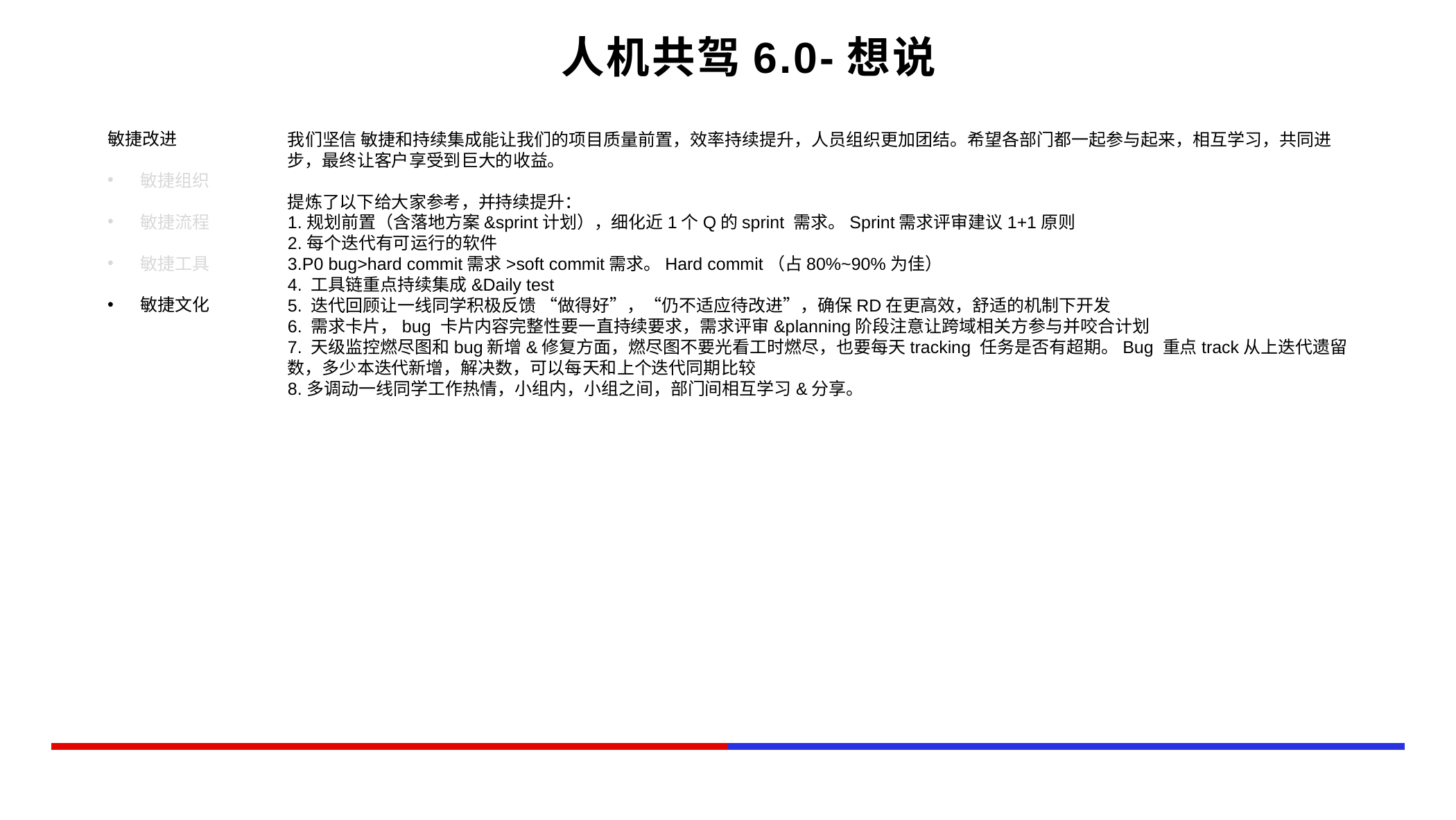

人机共驾6.0-想说
敏捷改进

敏捷组织

敏捷流程

敏捷工具

敏捷文化

我们坚信 敏捷和持续集成能让我们的项目质量前置，效率持续提升，人员组织更加团结。希望各部门都一起参与起来，相互学习，共同进步，最终让客户享受到巨大的收益。

提炼了以下给大家参考，并持续提升：
1.规划前置（含落地方案&sprint计划），细化近1个Q的sprint 需求。Sprint需求评审建议1+1原则
2.每个迭代有可运行的软件
3.P0 bug>hard commit需求>soft commit需求。Hard commit（占80%~90%为佳）
4. 工具链重点持续集成&Daily test
5. 迭代回顾让一线同学积极反馈 “做得好”，“仍不适应待改进”，确保RD在更高效，舒适的机制下开发
6. 需求卡片，bug 卡片内容完整性要一直持续要求，需求评审&planning阶段注意让跨域相关方参与并咬合计划
7. 天级监控燃尽图和bug新增&修复方面，燃尽图不要光看工时燃尽，也要每天tracking 任务是否有超期。Bug 重点track从上迭代遗留数，多少本迭代新增，解决数，可以每天和上个迭代同期比较
8.多调动一线同学工作热情，小组内，小组之间，部门间相互学习&分享。